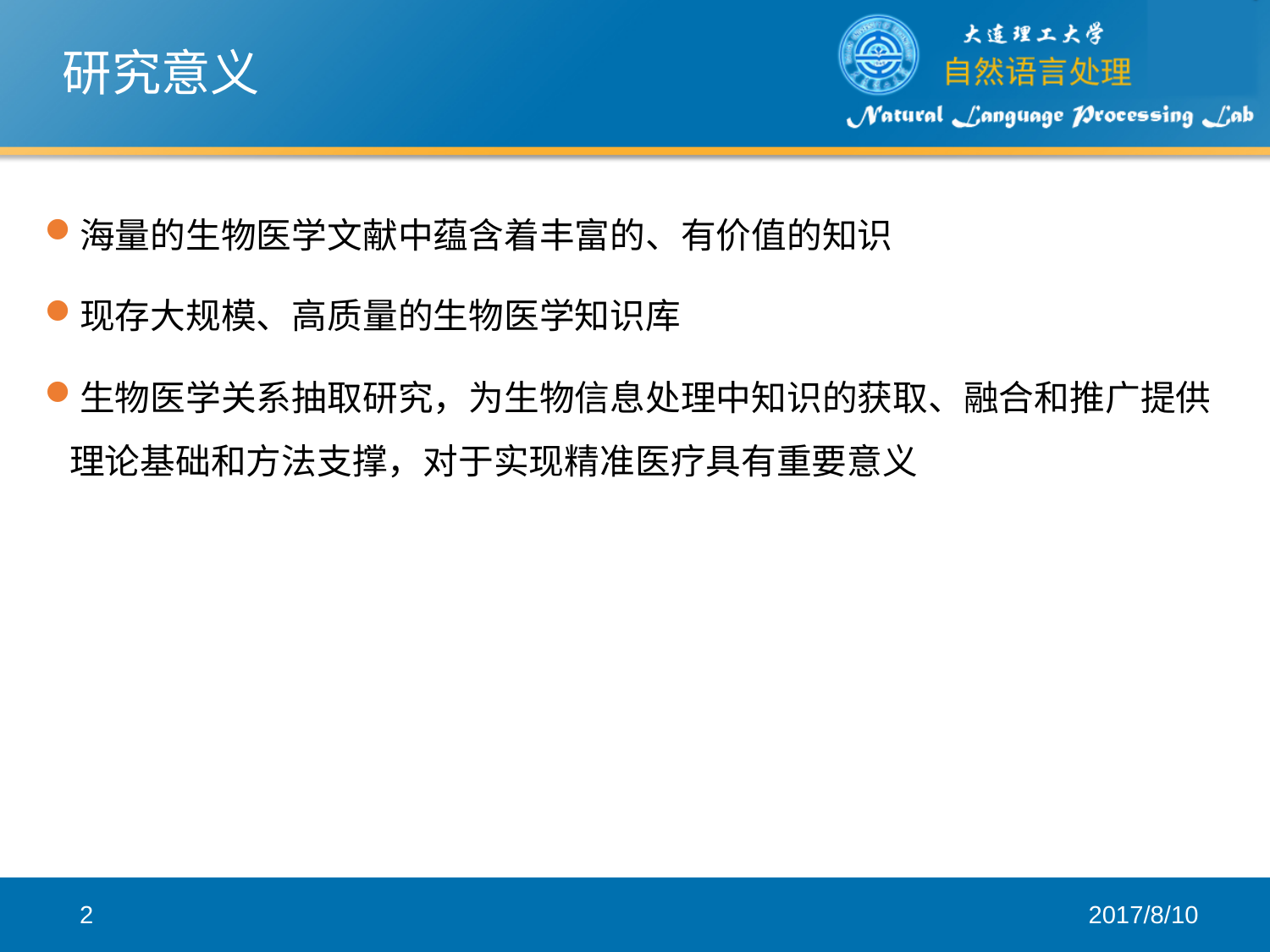

# 研究意义
海量的生物医学文献中蕴含着丰富的、有价值的知识
现存大规模、高质量的生物医学知识库
生物医学关系抽取研究，为生物信息处理中知识的获取、融合和推广提供理论基础和方法支撑，对于实现精准医疗具有重要意义
2
2017/8/10